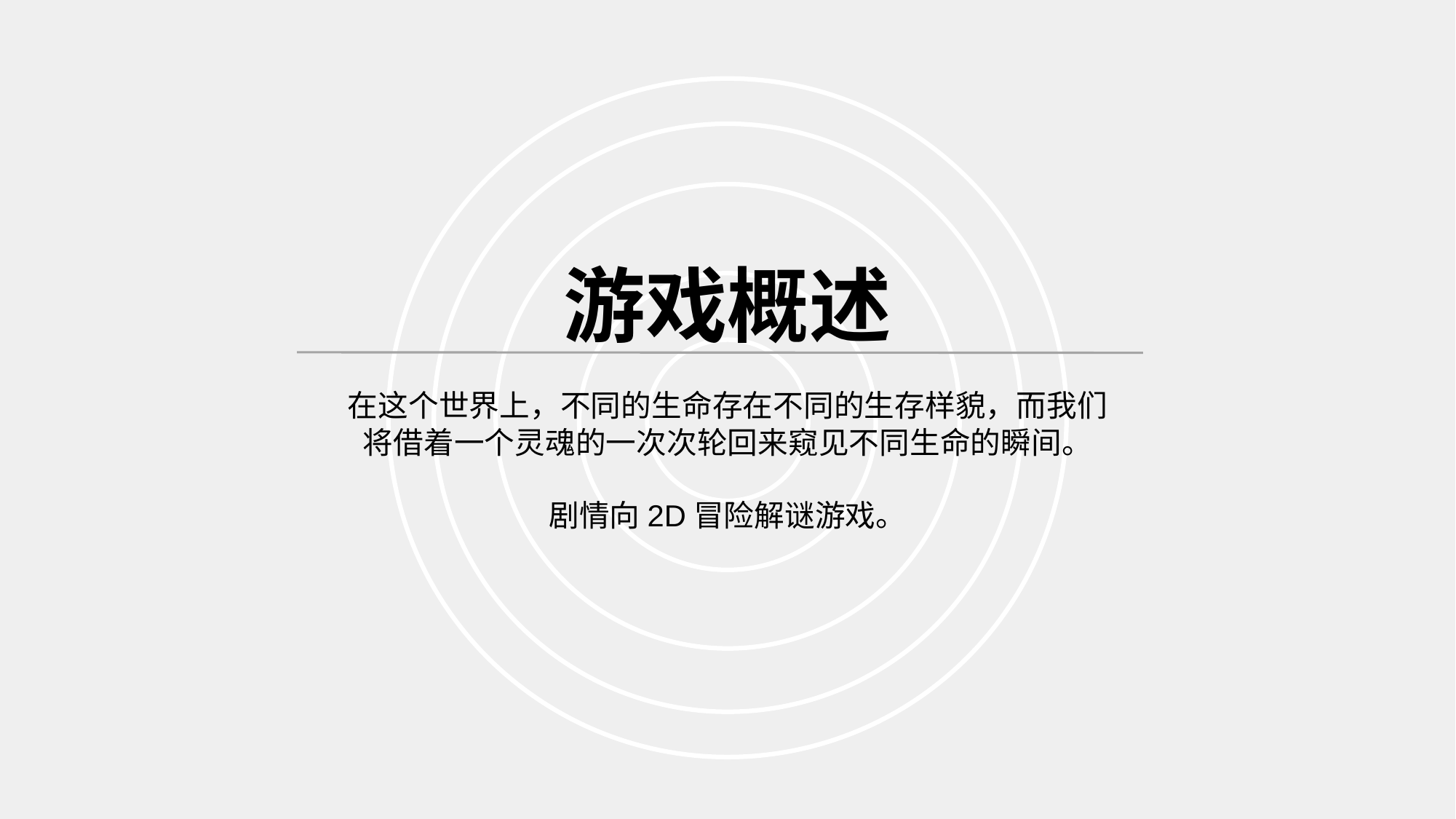

游戏概述

在这个世界上，不同的生命存在不同的生存样貌，而我们将借着一个灵魂的一次次轮回来窥见不同生命的瞬间。

剧情向2D冒险解谜游戏。